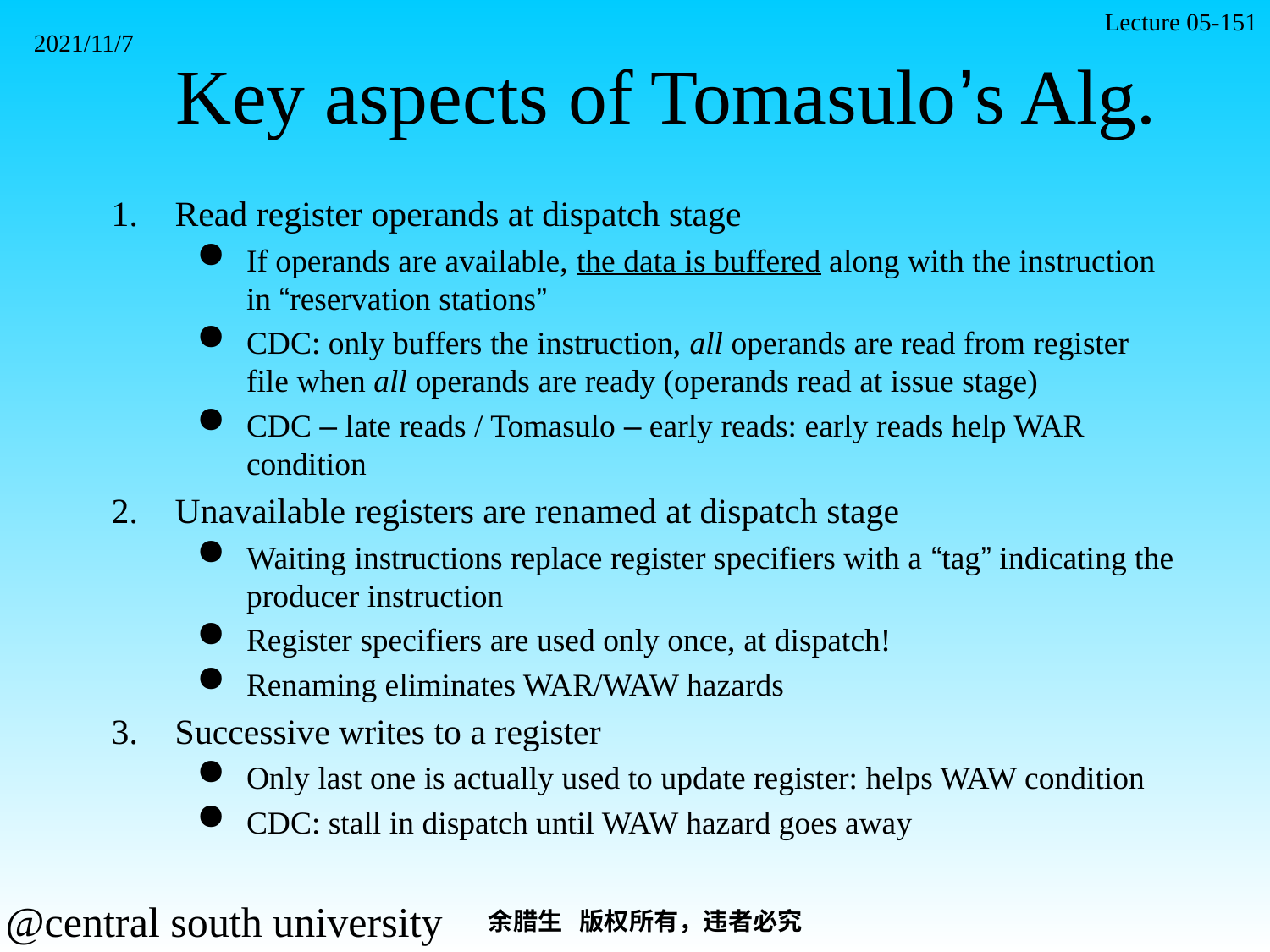

Lecture 05-151
2021/11/7
# Key aspects of Tomasulo’s Alg.
Read register operands at dispatch stage
If operands are available, the data is buffered along with the instruction in “reservation stations”
CDC: only buffers the instruction, all operands are read from register file when all operands are ready (operands read at issue stage)
CDC – late reads / Tomasulo – early reads: early reads help WAR condition
Unavailable registers are renamed at dispatch stage
Waiting instructions replace register specifiers with a “tag” indicating the producer instruction
Register specifiers are used only once, at dispatch!
Renaming eliminates WAR/WAW hazards
Successive writes to a register
Only last one is actually used to update register: helps WAW condition
CDC: stall in dispatch until WAW hazard goes away
余腊生   版权所有，违者必究